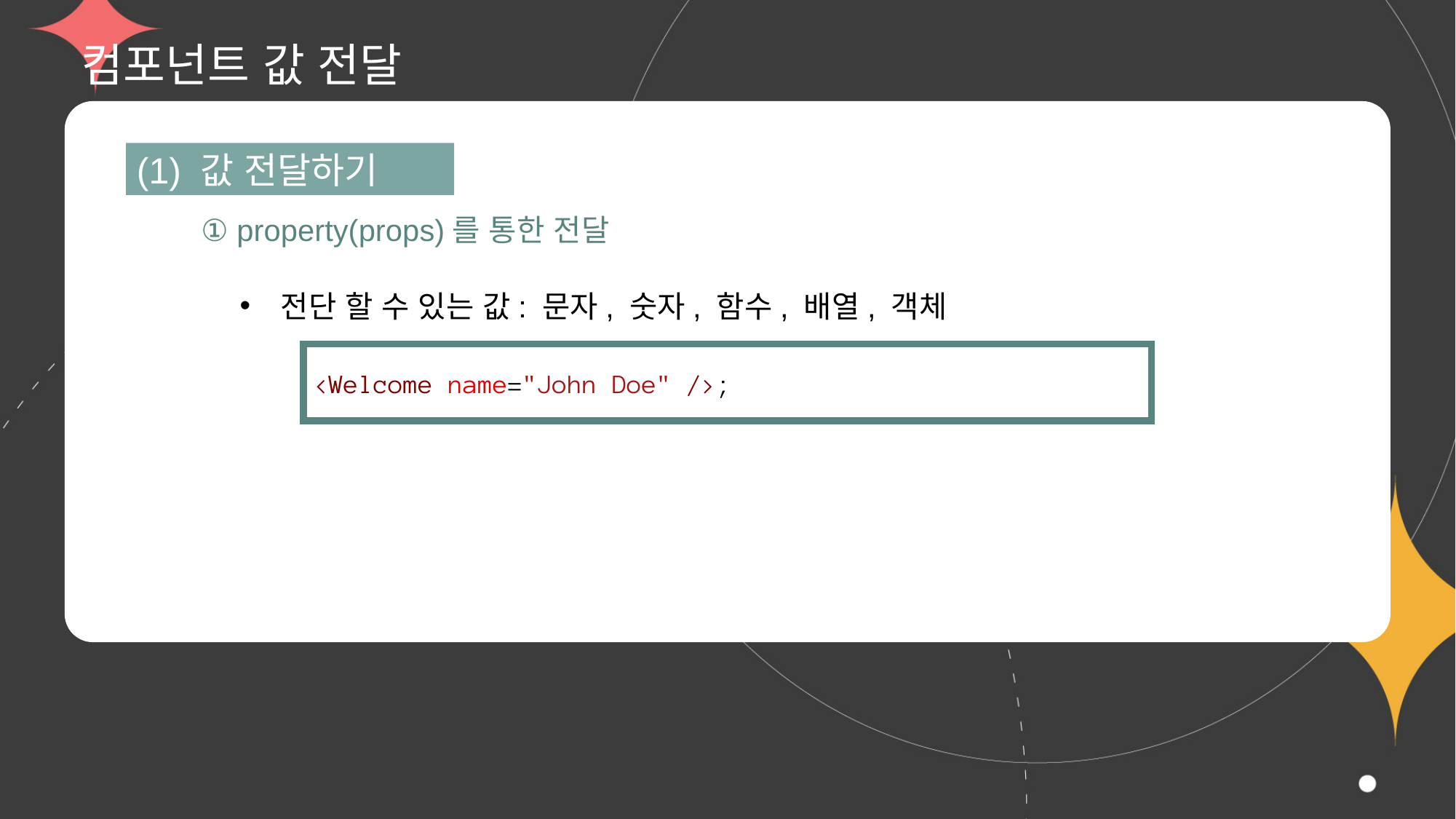

# 컴포넌트 값 전달
(1) 값 전달하기
① property(props)를 통한 전달
전단 할 수 있는 값: 문자, 숫자, 함수, 배열, 객체
<Welcome name="John Doe" />;